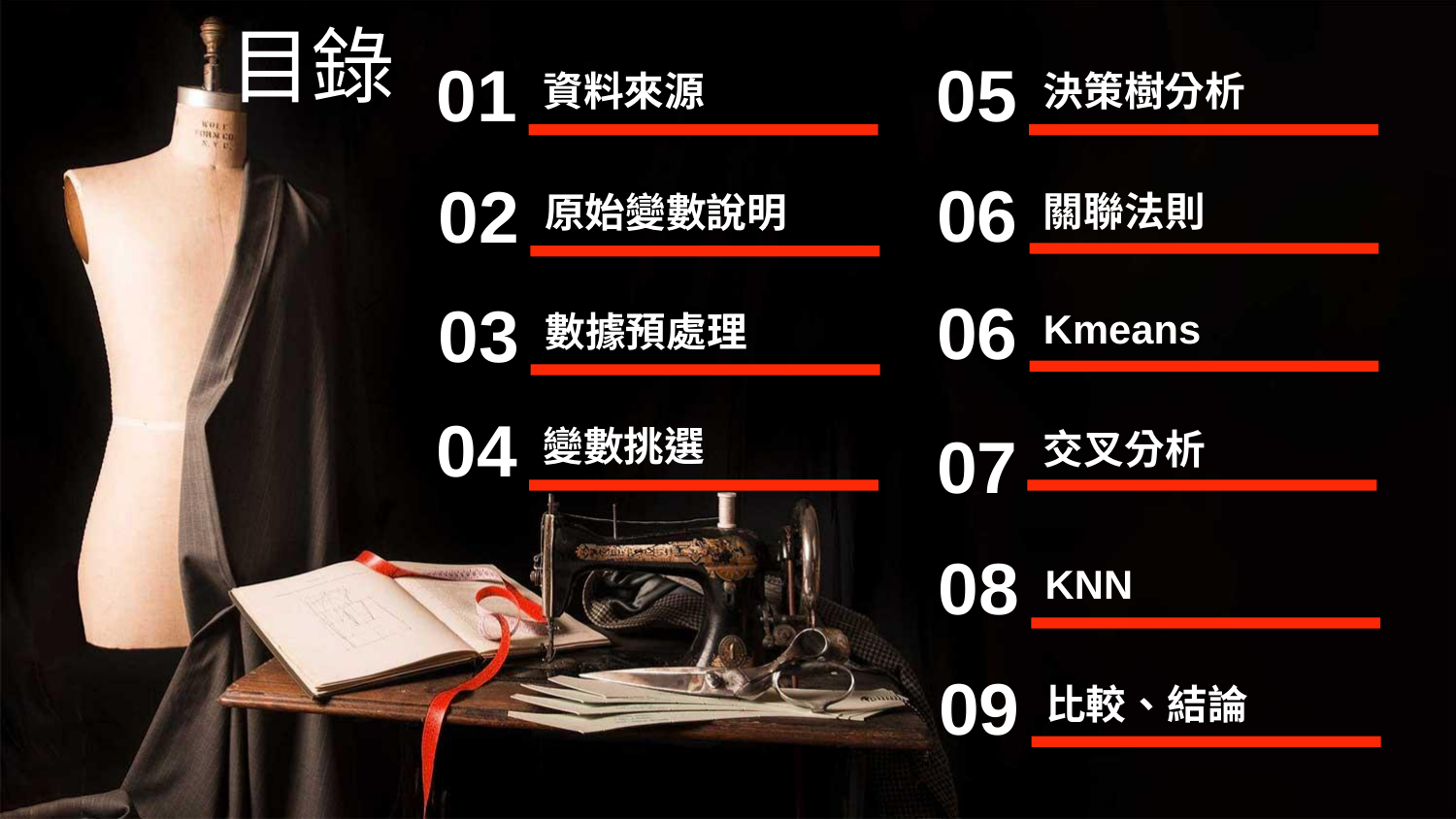

目錄
01
05
資料來源
決策樹分析

06
02
關聯法則
原始變數說明

06
03
Kmeans
數據預處理

04
變數挑選
07
交叉分析

08
KNN

09
比較、結論